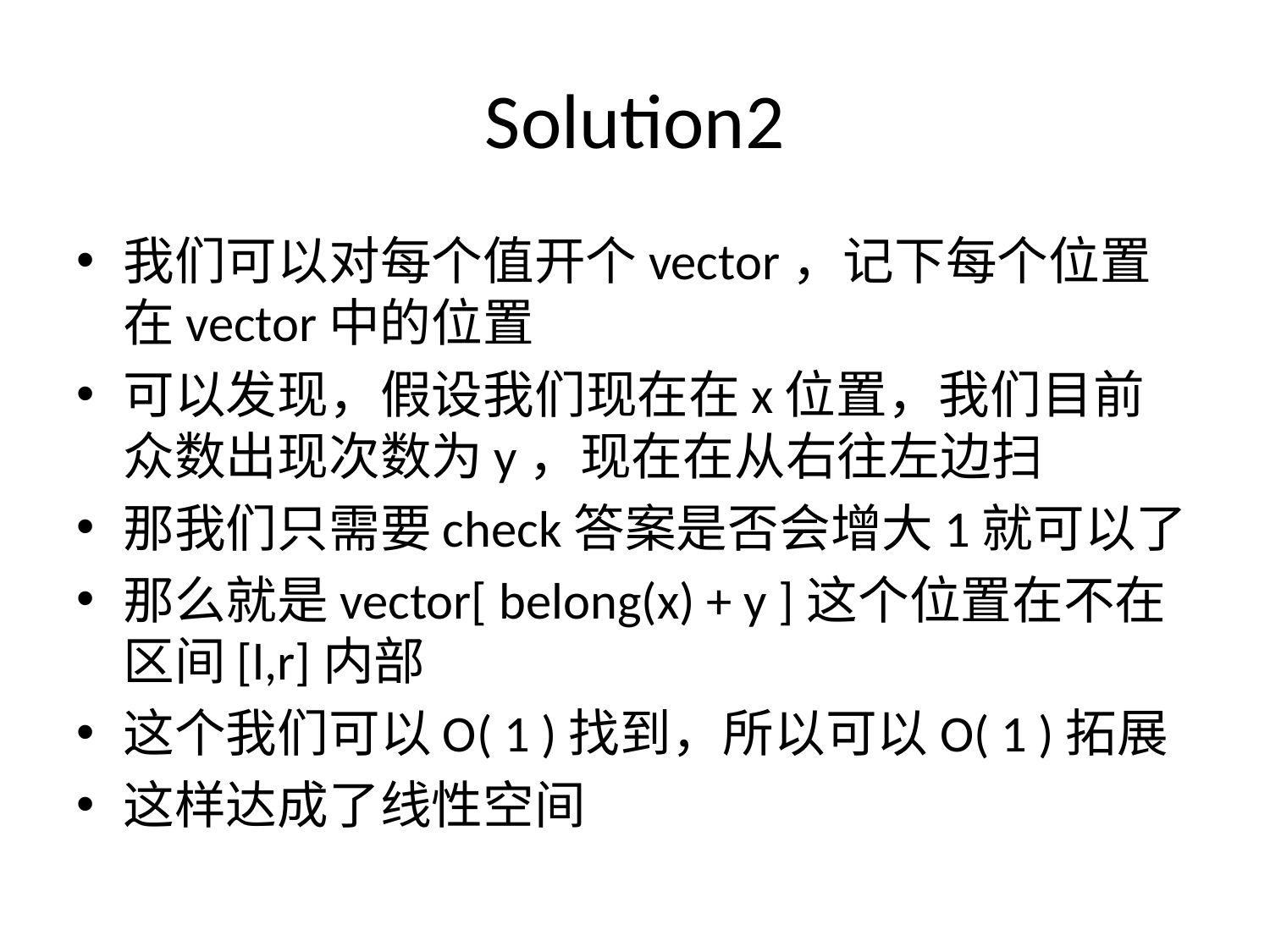

# Solution2
我们可以对每个值开个vector，记下每个位置在vector中的位置
可以发现，假设我们现在在x位置，我们目前众数出现次数为y，现在在从右往左边扫
那我们只需要check答案是否会增大1就可以了
那么就是vector[ belong(x) + y ]这个位置在不在区间[l,r]内部
这个我们可以O( 1 )找到，所以可以O( 1 )拓展
这样达成了线性空间